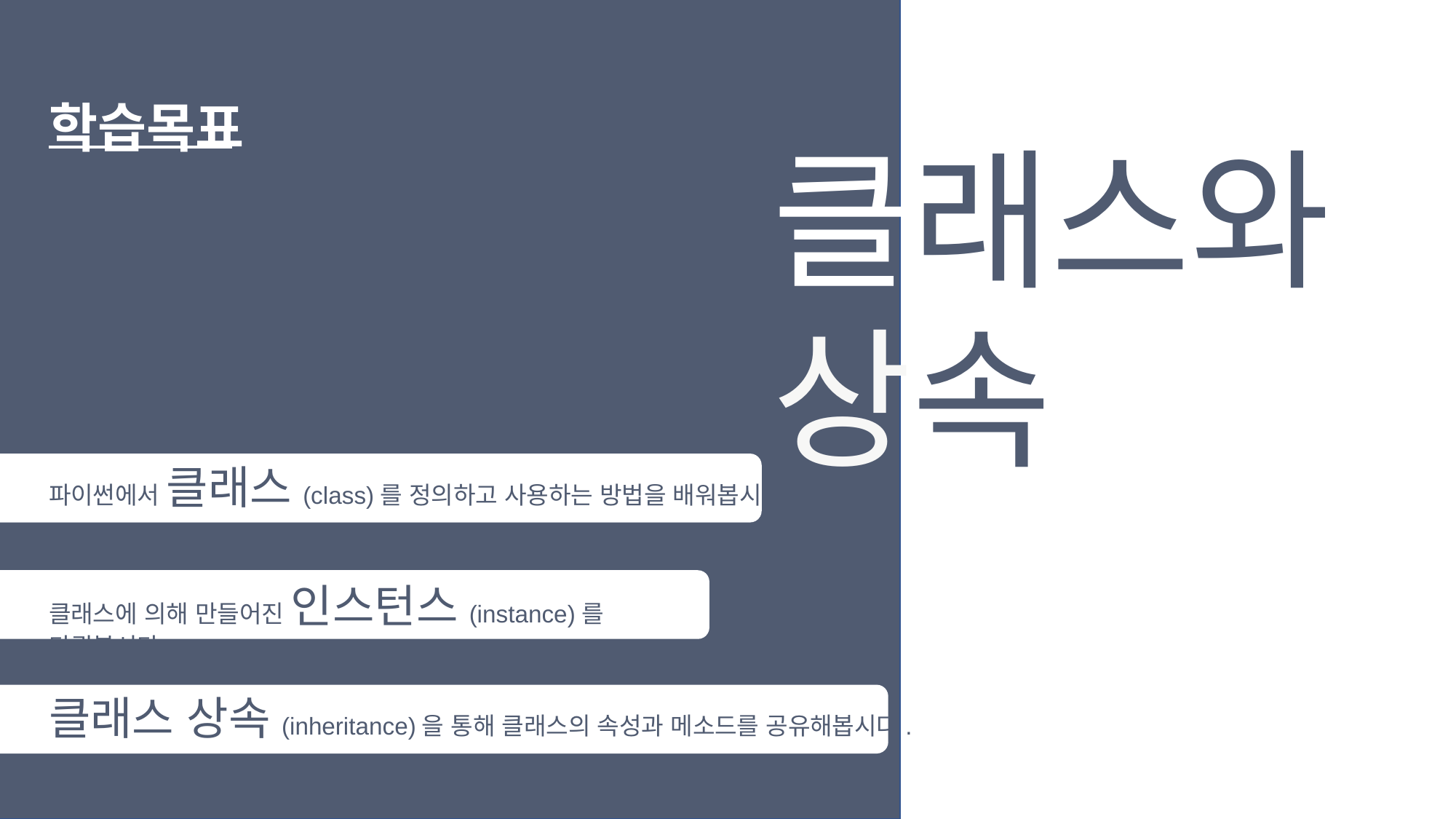

학습목표
클래스와
상속
파이썬에서 클래스(class)를 정의하고 사용하는 방법을 배워봅시다.

클래스에 의해 만들어진 인스턴스(instance)를 다뤄봅시다.
클래스 상속(inheritance)을 통해 클래스의 속성과 메소드를 공유해봅시다.